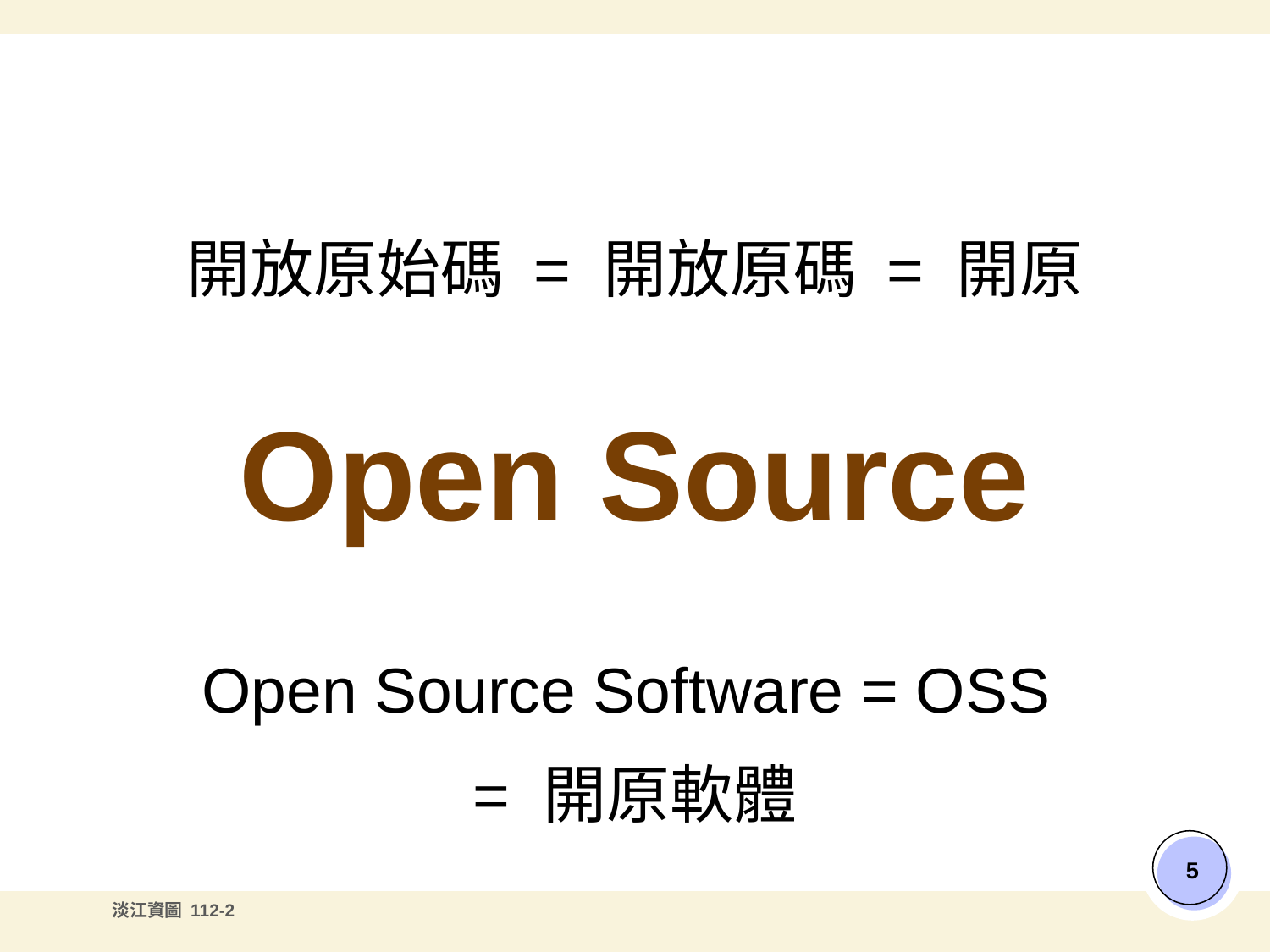

開放原始碼 = 開放原碼 = 開原
# Open Source
Open Source Software = OSS
= 開原軟體
5